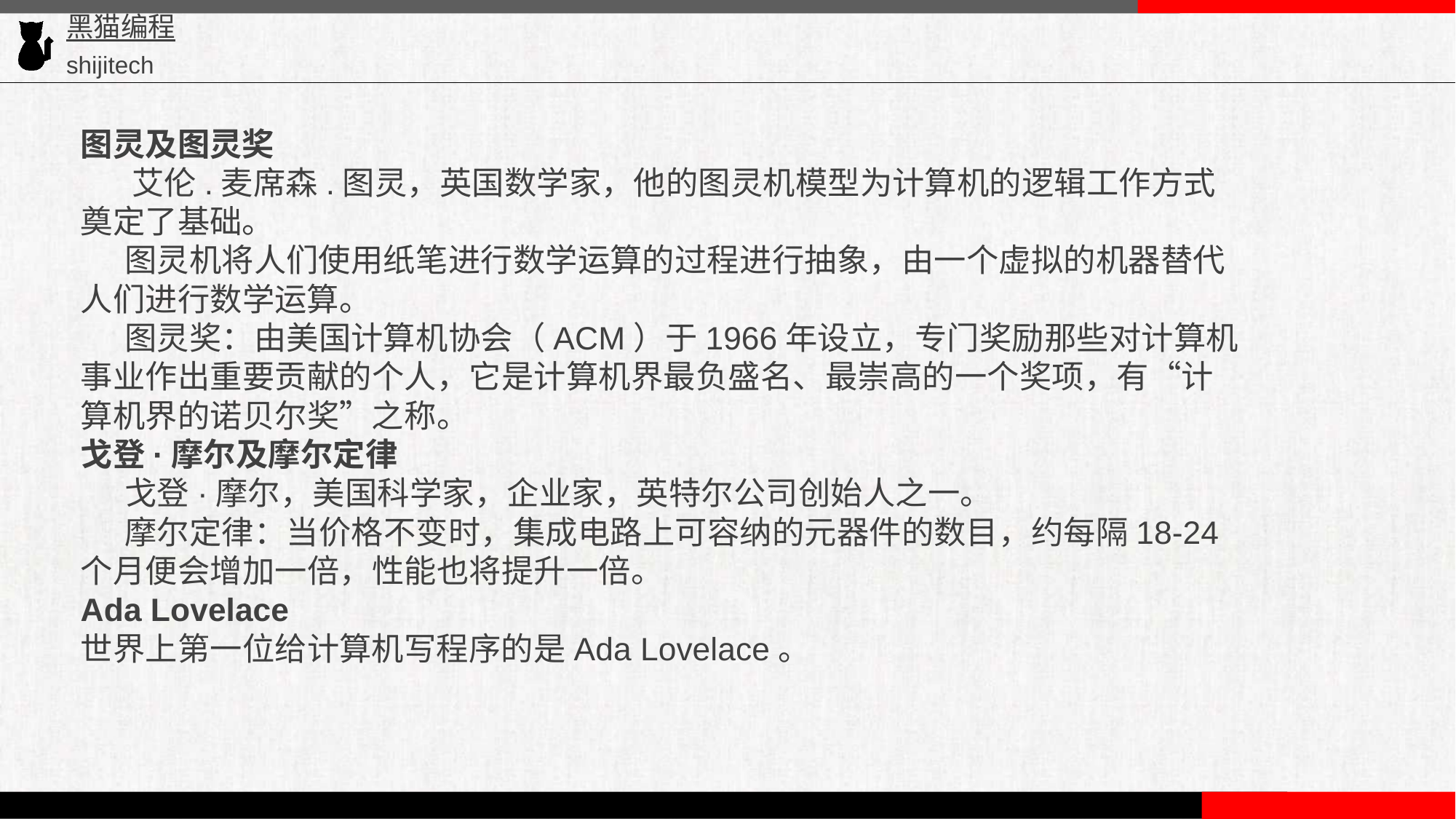

图灵及图灵奖
      艾伦.麦席森.图灵，英国数学家，他的图灵机模型为计算机的逻辑工作方式奠定了基础。
     图灵机将人们使用纸笔进行数学运算的过程进行抽象，由一个虚拟的机器替代人们进行数学运算。
     图灵奖：由美国计算机协会（ACM）于1966年设立，专门奖励那些对计算机事业作出重要贡献的个人，它是计算机界最负盛名、最崇高的一个奖项，有“计算机界的诺贝尔奖”之称。
戈登·摩尔及摩尔定律
     戈登·摩尔，美国科学家，企业家，英特尔公司创始人之一。
     摩尔定律：当价格不变时，集成电路上可容纳的元器件的数目，约每隔18-24个月便会增加一倍，性能也将提升一倍。
Ada Lovelace
世界上第一位给计算机写程序的是Ada Lovelace。